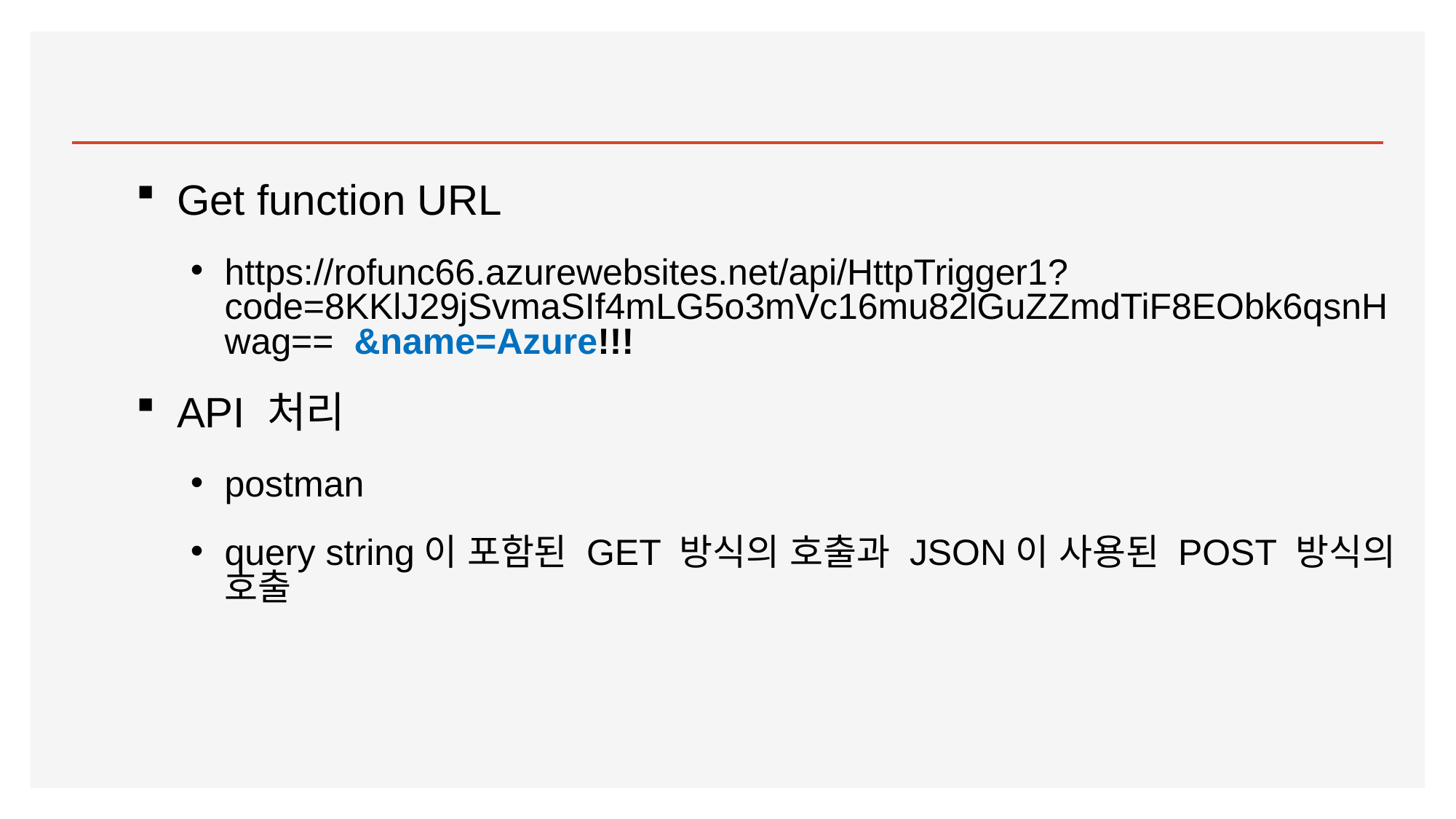

#
Get function URL
https://rofunc66.azurewebsites.net/api/HttpTrigger1?code=8KKlJ29jSvmaSIf4mLG5o3mVc16mu82lGuZZmdTiF8EObk6qsnHwag==  &name=Azure!!!
API 처리
postman
query string이 포함된 GET 방식의 호출과 JSON이 사용된 POST 방식의 호출